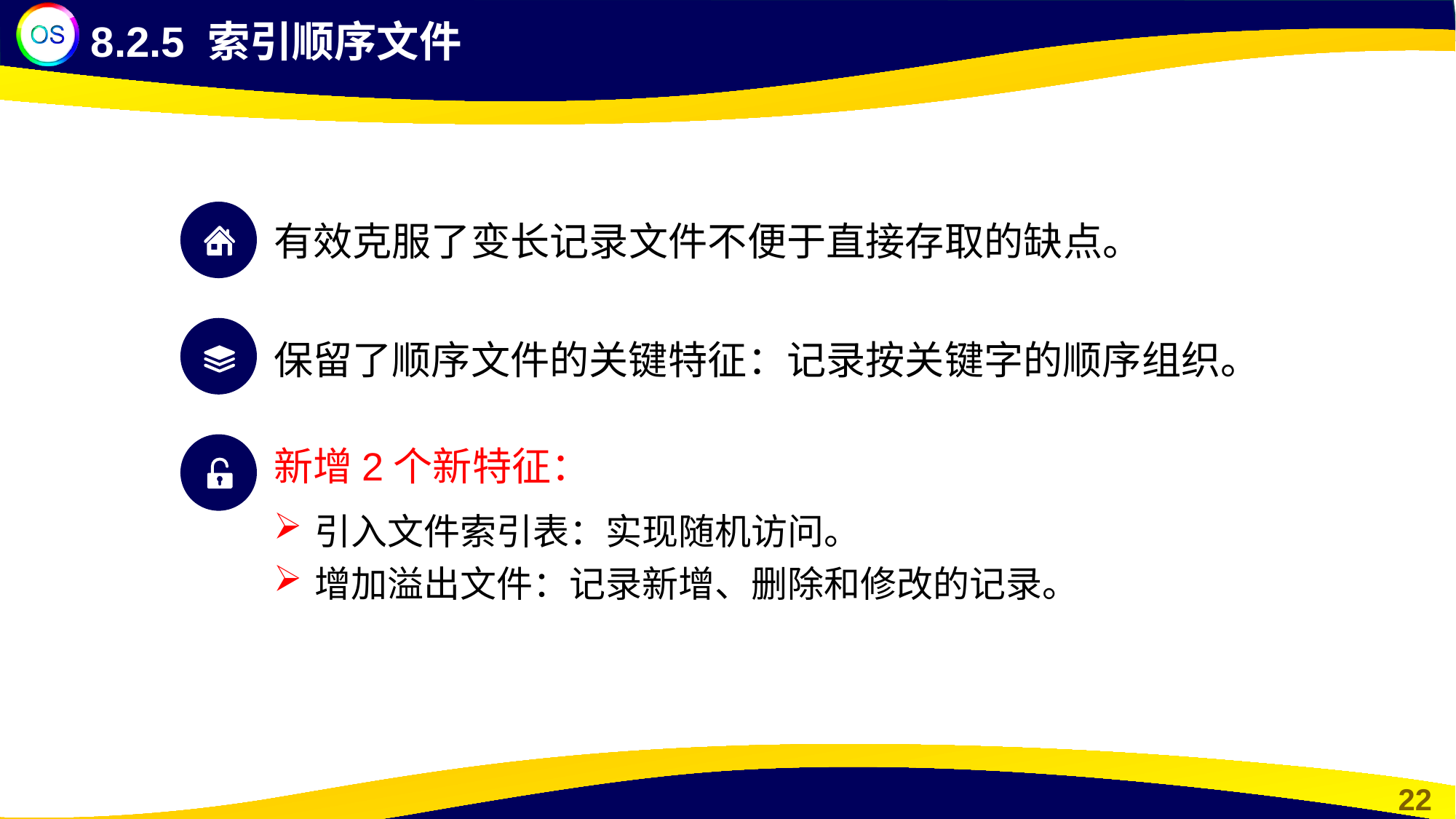

8.2.5 索引顺序文件

有效克服了变长记录文件不便于直接存取的缺点。

保留了顺序文件的关键特征：记录按关键字的顺序组织。

新增2个新特征：

引入文件索引表：实现随机访问。
增加溢出文件：记录新增、删除和修改的记录。